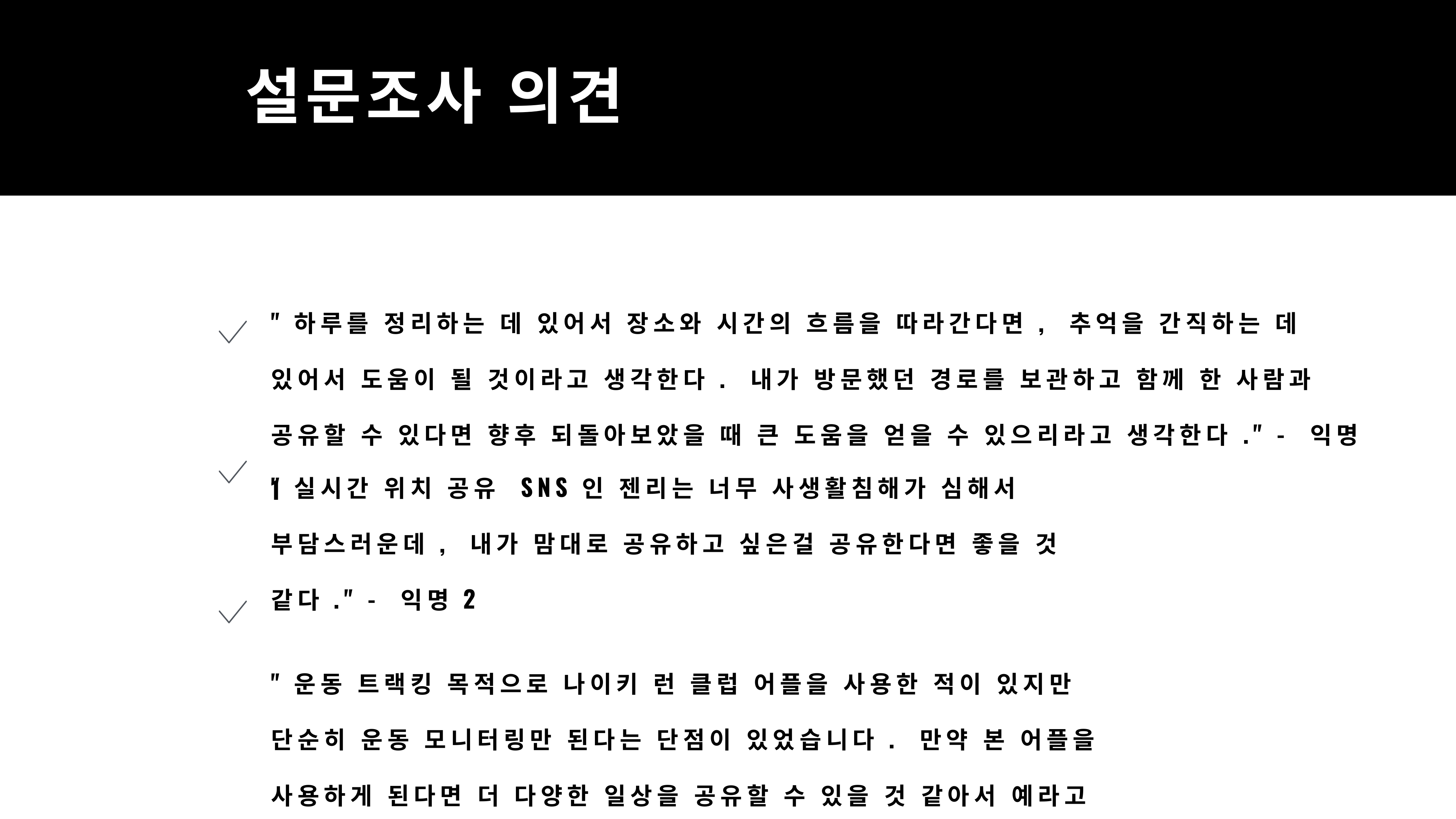

설문조사 의견
"하루를 정리하는 데 있어서 장소와 시간의 흐름을 따라간다면, 추억을 간직하는 데 있어서 도움이 될 것이라고 생각한다. 내가 방문했던 경로를 보관하고 함께 한 사람과 공유할 수 있다면 향후 되돌아보았을 때 큰 도움을 얻을 수 있으리라고 생각한다." - 익명1

"실시간 위치 공유 SNS인 젠리는 너무 사생활침해가 심해서 부담스러운데, 내가 맘대로 공유하고 싶은걸 공유한다면 좋을 것 같다." - 익명2

"운동 트랙킹 목적으로 나이키 런 클럽 어플을 사용한 적이 있지만 단순히 운동 모니터링만 된다는 단점이 있었습니다. 만약 본 어플을 사용하게 된다면 더 다양한 일상을 공유할 수 있을 것 같아서 예라고 답변했습니다."  - 익명3